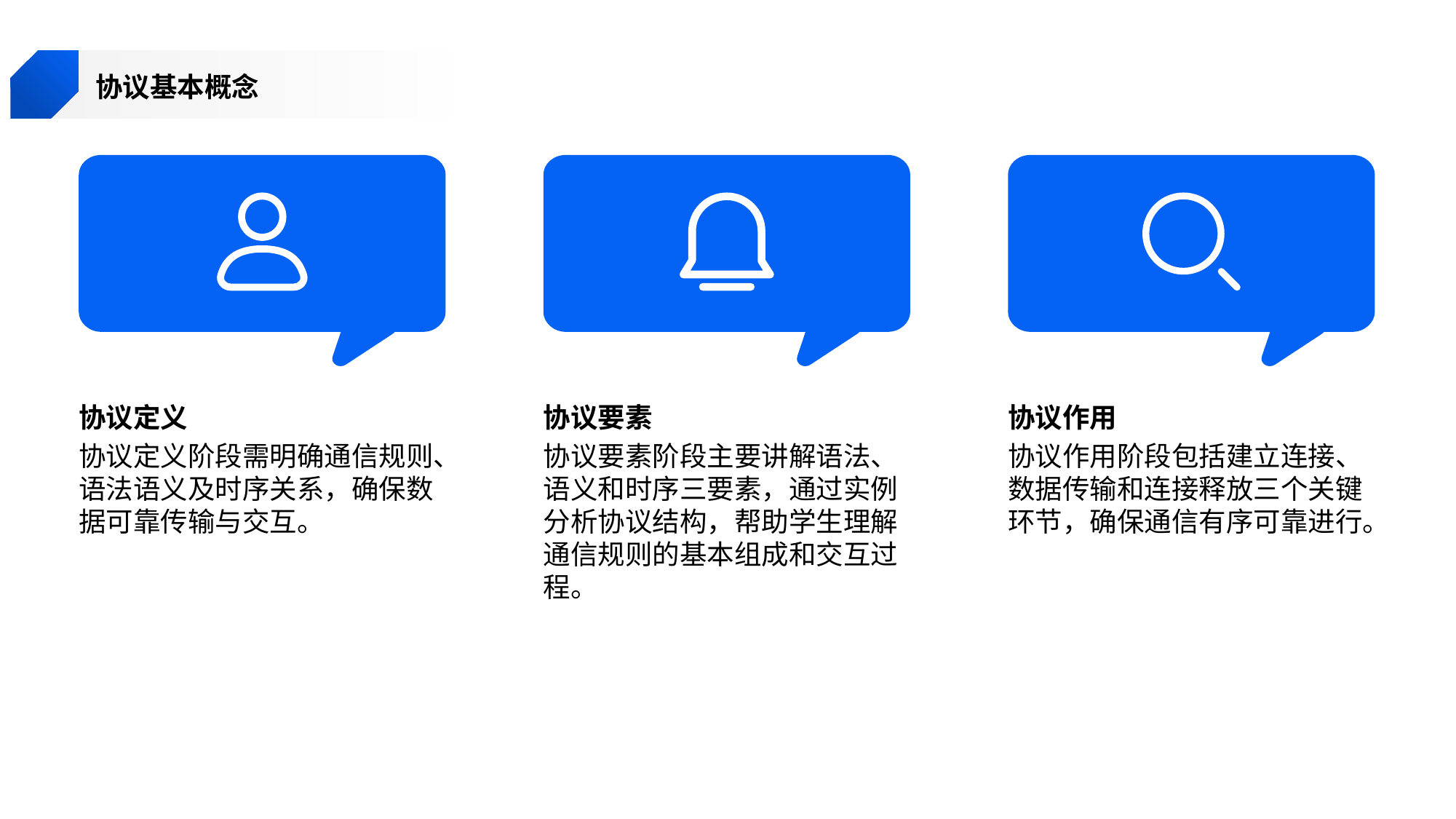

协议基本概念

协议定义
协议要素
协议作用
协议定义阶段需明确通信规则、语法语义及时序关系，确保数据可靠传输与交互。
协议要素阶段主要讲解语法、语义和时序三要素，通过实例分析协议结构，帮助学生理解通信规则的基本组成和交互过程。
协议作用阶段包括建立连接、数据传输和连接释放三个关键环节，确保通信有序可靠进行。